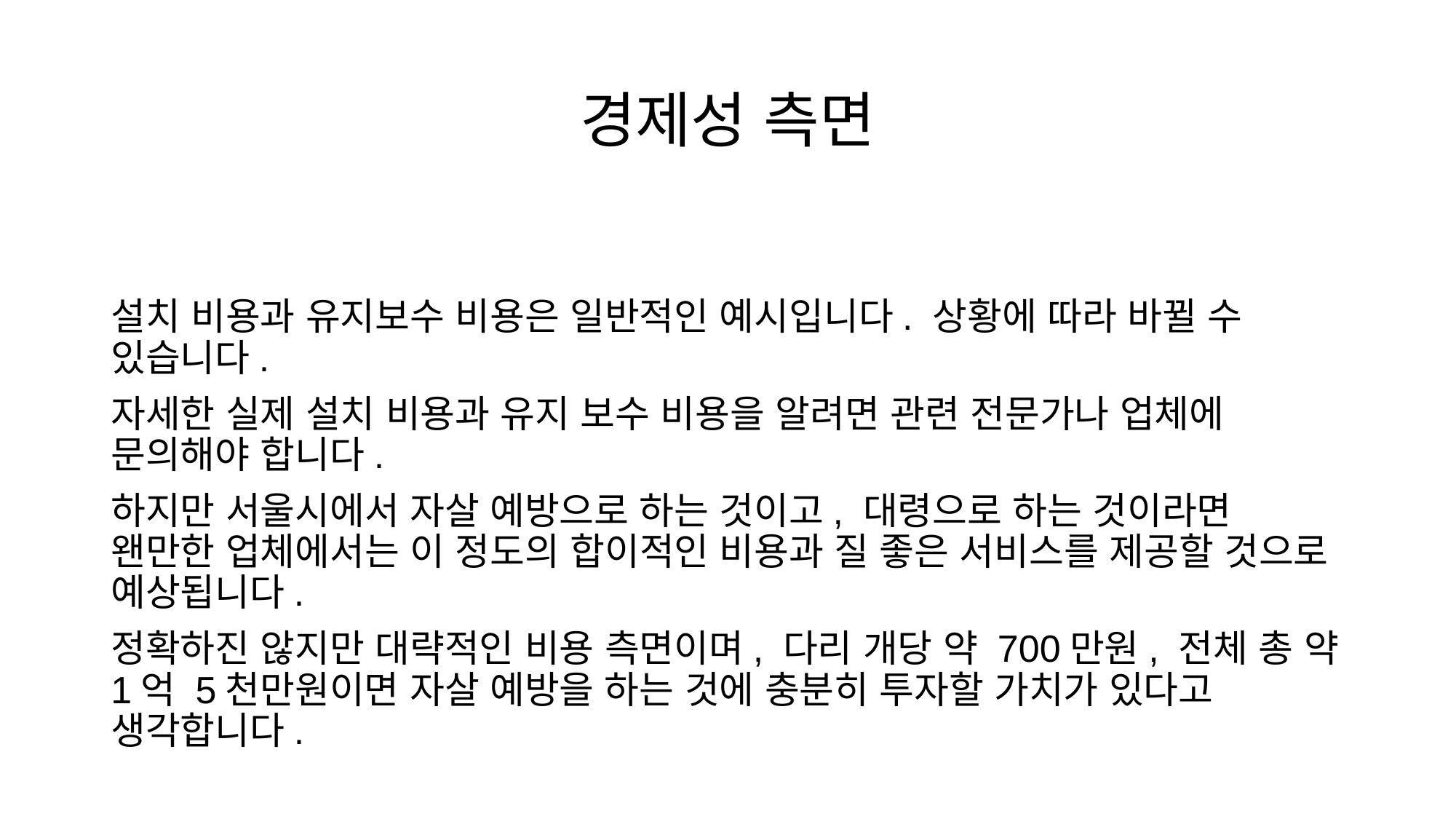

# 경제성 측면
설치 비용과 유지보수 비용은 일반적인 예시입니다. 상황에 따라 바뀔 수 있습니다.
자세한 실제 설치 비용과 유지 보수 비용을 알려면 관련 전문가나 업체에 문의해야 합니다.
하지만 서울시에서 자살 예방으로 하는 것이고, 대령으로 하는 것이라면 왠만한 업체에서는 이 정도의 합이적인 비용과 질 좋은 서비스를 제공할 것으로 예상됩니다.
정확하진 않지만 대략적인 비용 측면이며, 다리 개당 약 700만원, 전체 총 약 1억 5천만원이면 자살 예방을 하는 것에 충분히 투자할 가치가 있다고 생각합니다.